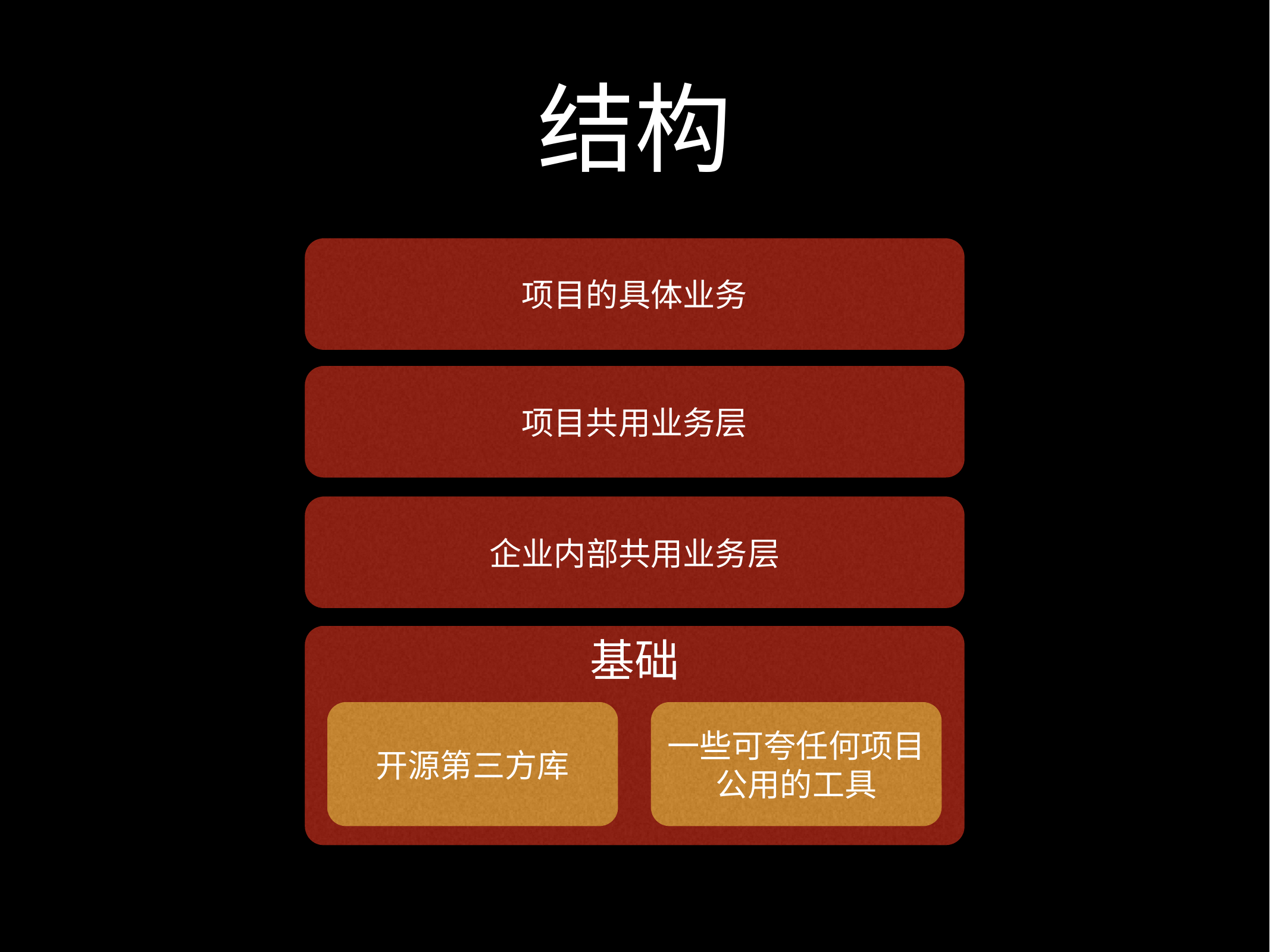

# 结构
项目的具体业务
项目共用业务层
企业内部共用业务层
基础

开源第三方库
一些可夸任何项目公用的工具